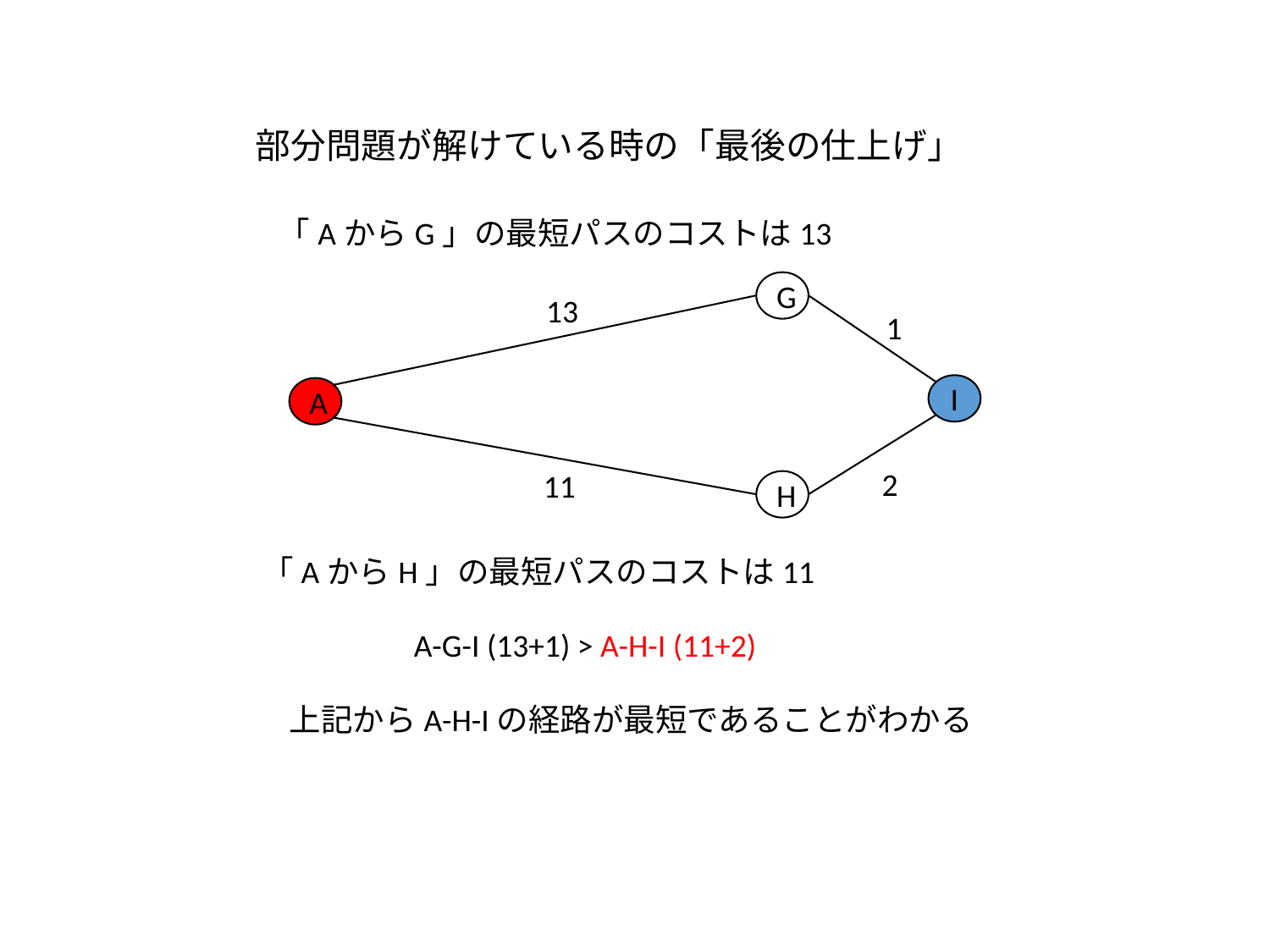

部分問題が解けている時の「最後の仕上げ」
「AからG」の最短パスのコストは13
G
13
1
I
A
2
11
H
「AからH」の最短パスのコストは11
A-G-I (13+1) > A-H-I (11+2)
上記からA-H-Iの経路が最短であることがわかる